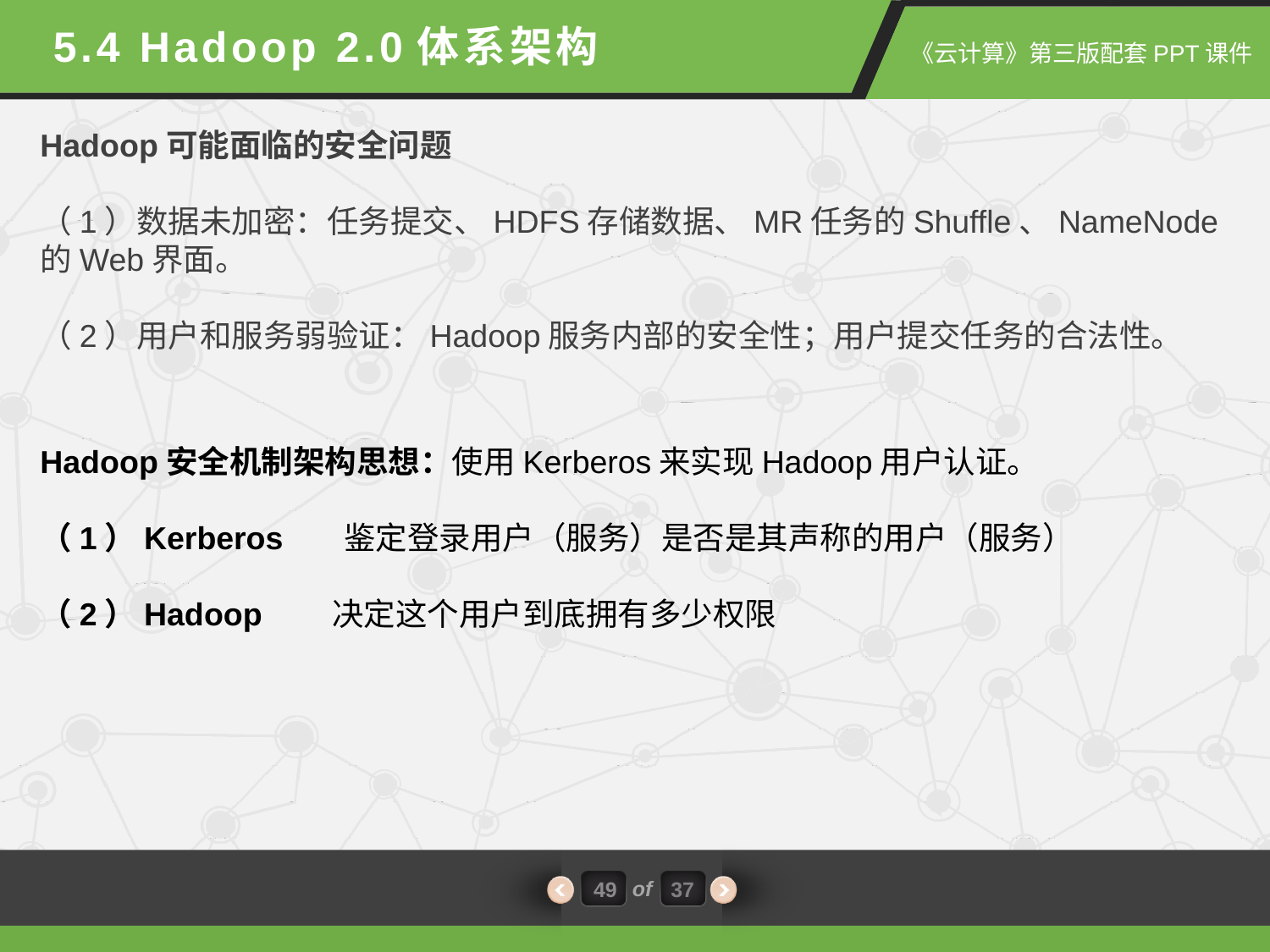

5.4 Hadoop 2.0体系架构
Hadoop可能面临的安全问题

（1）数据未加密：任务提交、HDFS存储数据、MR任务的Shuffle、NameNode的Web界面。

（2）用户和服务弱验证：Hadoop服务内部的安全性；用户提交任务的合法性。
Hadoop安全机制架构思想：使用Kerberos来实现Hadoop用户认证。

（1）Kerberos      鉴定登录用户（服务）是否是其声称的用户（服务）

（2）Hadoop       决定这个用户到底拥有多少权限
49